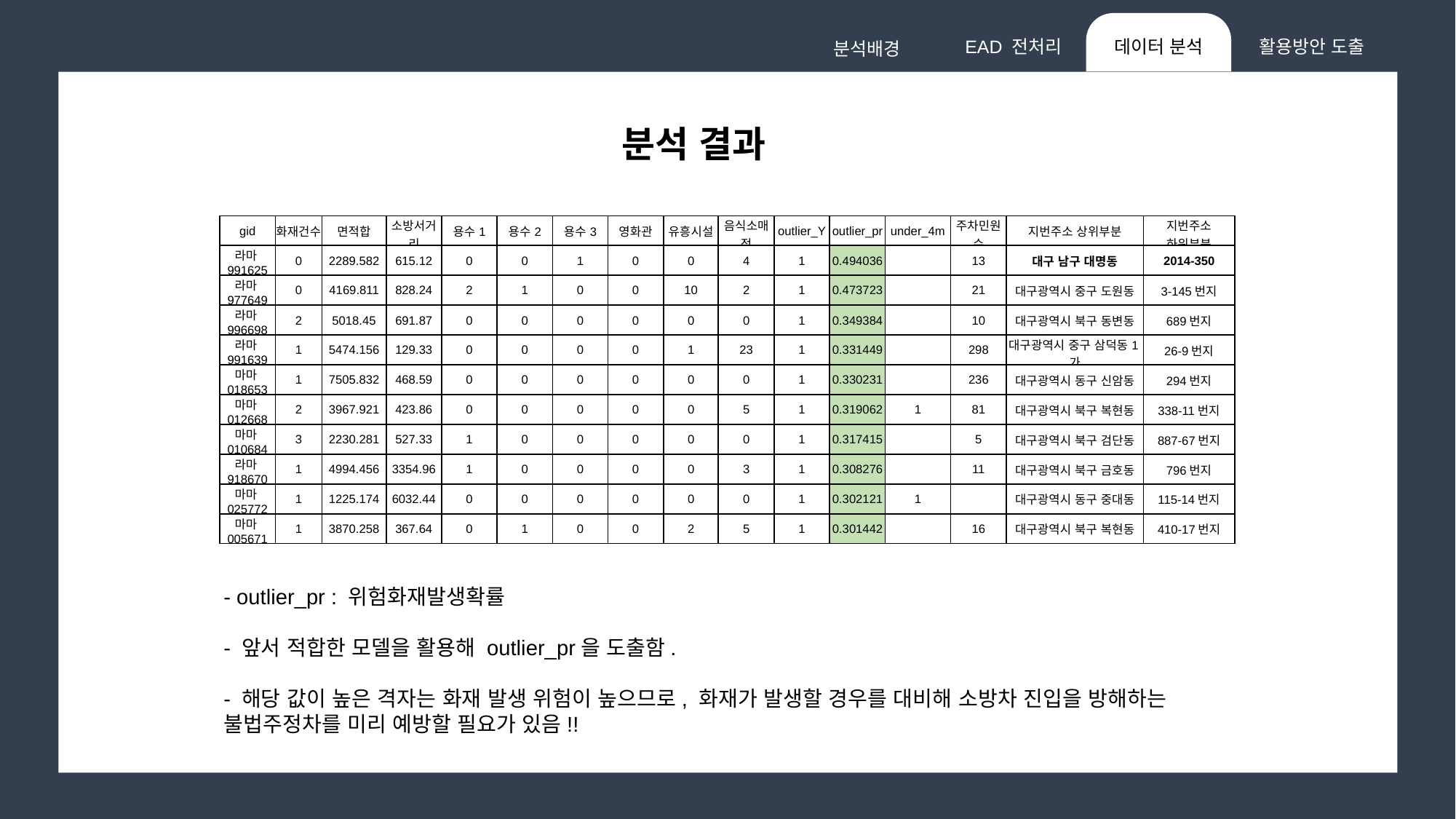

데이터 분석
활용방안 도출
EAD 전처리
분석배경

분석 결과
| gid | 화재건수 | 면적합 | 소방서거리 | 용수1 | 용수2 | 용수3 | 영화관 | 유흥시설 | 음식소매점 | outlier\_Y | outlier\_pr | under\_4m | 주차민원수 | 지번주소 상위부분 | 지번주소 하위부분 |
| --- | --- | --- | --- | --- | --- | --- | --- | --- | --- | --- | --- | --- | --- | --- | --- |
| 라마991625 | 0 | 2289.582 | 615.12 | 0 | 0 | 1 | 0 | 0 | 4 | 1 | 0.494036 |  | 13 | 대구 남구 대명동 | 2014-350 |
| 라마977649 | 0 | 4169.811 | 828.24 | 2 | 1 | 0 | 0 | 10 | 2 | 1 | 0.473723 |  | 21 | 대구광역시 중구 도원동 | 3-145번지 |
| 라마996698 | 2 | 5018.45 | 691.87 | 0 | 0 | 0 | 0 | 0 | 0 | 1 | 0.349384 |  | 10 | 대구광역시 북구 동변동 | 689번지 |
| 라마991639 | 1 | 5474.156 | 129.33 | 0 | 0 | 0 | 0 | 1 | 23 | 1 | 0.331449 |  | 298 | 대구광역시 중구 삼덕동1가 | 26-9번지 |
| 마마018653 | 1 | 7505.832 | 468.59 | 0 | 0 | 0 | 0 | 0 | 0 | 1 | 0.330231 |  | 236 | 대구광역시 동구 신암동 | 294번지 |
| 마마012668 | 2 | 3967.921 | 423.86 | 0 | 0 | 0 | 0 | 0 | 5 | 1 | 0.319062 | 1 | 81 | 대구광역시 북구 복현동 | 338-11번지 |
| 마마010684 | 3 | 2230.281 | 527.33 | 1 | 0 | 0 | 0 | 0 | 0 | 1 | 0.317415 |  | 5 | 대구광역시 북구 검단동 | 887-67번지 |
| 라마918670 | 1 | 4994.456 | 3354.96 | 1 | 0 | 0 | 0 | 0 | 3 | 1 | 0.308276 |  | 11 | 대구광역시 북구 금호동 | 796번지 |
| 마마025772 | 1 | 1225.174 | 6032.44 | 0 | 0 | 0 | 0 | 0 | 0 | 1 | 0.302121 | 1 |  | 대구광역시 동구 중대동 | 115-14번지 |
| 마마005671 | 1 | 3870.258 | 367.64 | 0 | 1 | 0 | 0 | 2 | 5 | 1 | 0.301442 |  | 16 | 대구광역시 북구 복현동 | 410-17번지 |
- outlier_pr : 위험화재발생확률

- 앞서 적합한 모델을 활용해 outlier_pr을 도출함.

- 해당 값이 높은 격자는 화재 발생 위험이 높으므로, 화재가 발생할 경우를 대비해 소방차 진입을 방해하는 불법주정차를 미리 예방할 필요가 있음!!